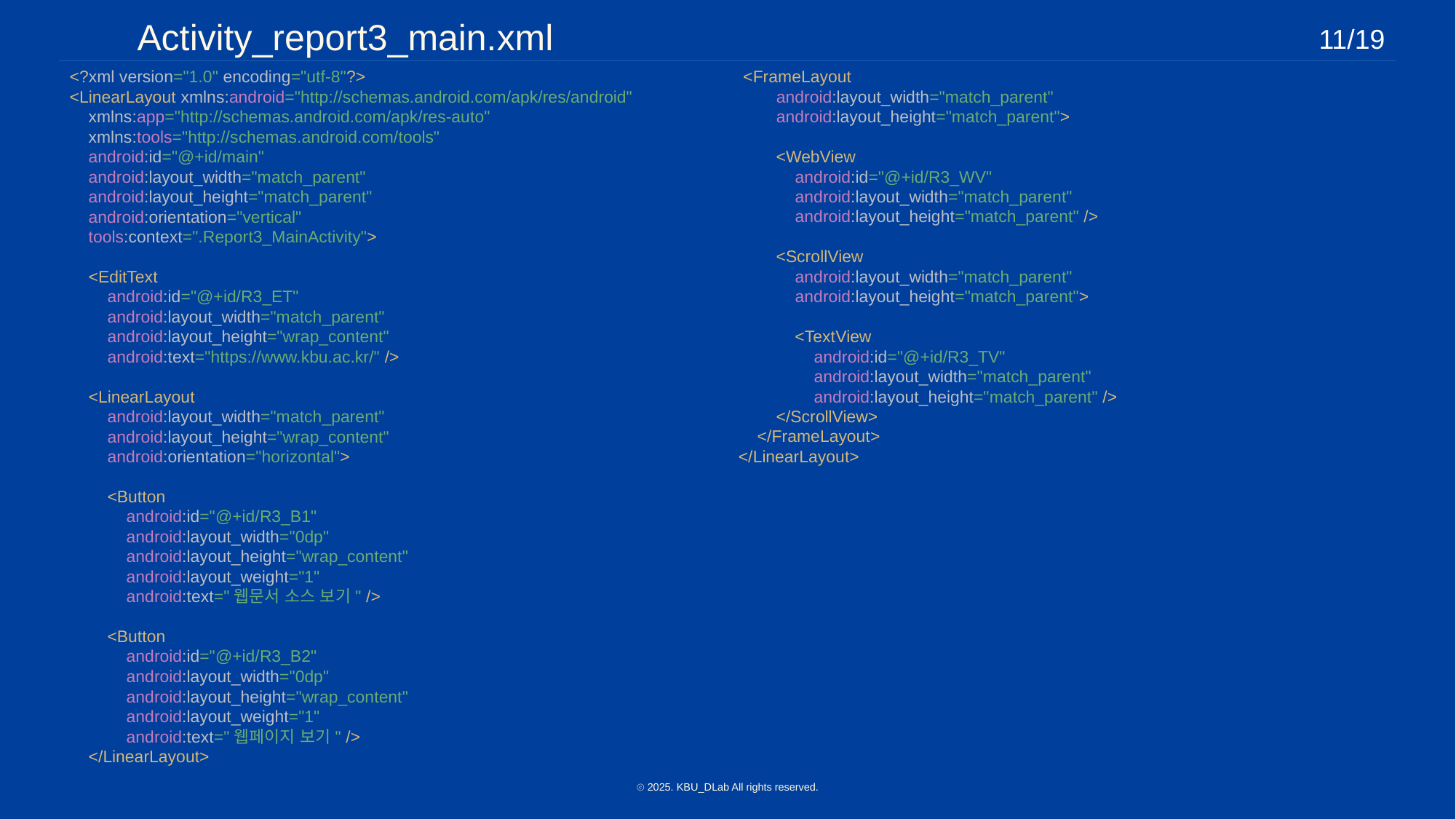

Activity_report3_main.xml
11/19
 <FrameLayout
        android:layout_width="match_parent"
        android:layout_height="match_parent">
        <WebView
            android:id="@+id/R3_WV"
            android:layout_width="match_parent"
            android:layout_height="match_parent" />
        <ScrollView
            android:layout_width="match_parent"
            android:layout_height="match_parent">
            <TextView
                android:id="@+id/R3_TV"
                android:layout_width="match_parent"
                android:layout_height="match_parent" />
        </ScrollView>
    </FrameLayout>
</LinearLayout>
<?xml version="1.0" encoding="utf-8"?>
<LinearLayout xmlns:android="http://schemas.android.com/apk/res/android"
    xmlns:app="http://schemas.android.com/apk/res-auto"
    xmlns:tools="http://schemas.android.com/tools"
    android:id="@+id/main"
    android:layout_width="match_parent"
    android:layout_height="match_parent"
    android:orientation="vertical"
    tools:context=".Report3_MainActivity">
    <EditText
        android:id="@+id/R3_ET"
        android:layout_width="match_parent"
        android:layout_height="wrap_content"
        android:text="https://www.kbu.ac.kr/" />
    <LinearLayout
        android:layout_width="match_parent"
        android:layout_height="wrap_content"
        android:orientation="horizontal">
        <Button
            android:id="@+id/R3_B1"
            android:layout_width="0dp"
            android:layout_height="wrap_content"
            android:layout_weight="1"
            android:text="웹문서 소스 보기" />
        <Button
            android:id="@+id/R3_B2"
            android:layout_width="0dp"
            android:layout_height="wrap_content"
            android:layout_weight="1"
            android:text="웹페이지 보기" />
    </LinearLayout>